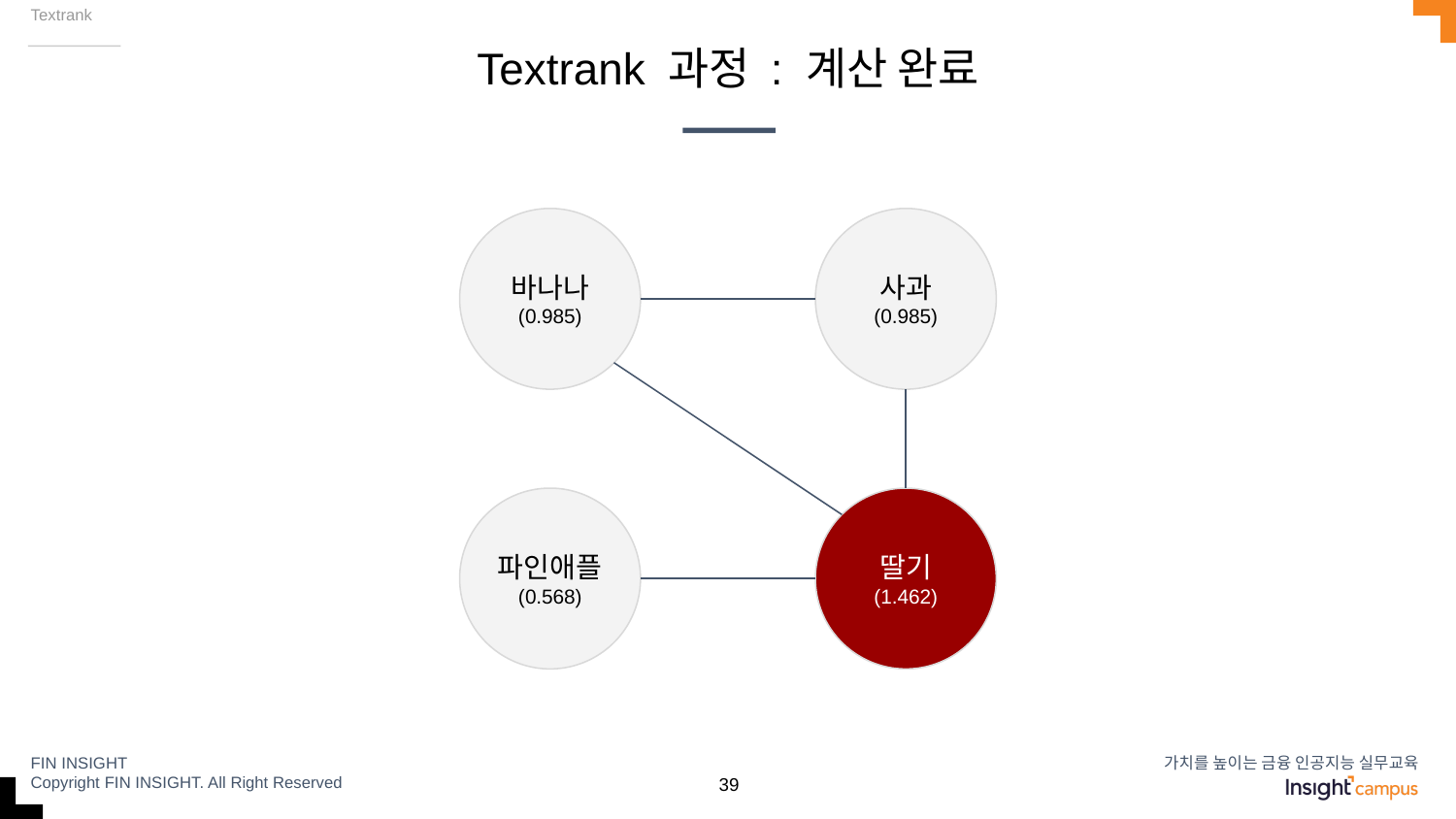

Textrank

# Textrank 과정 : 계산 완료
바나나
(0.985)
사과
(0.985)
파인애플
(0.568)
딸기
(1.462)
39